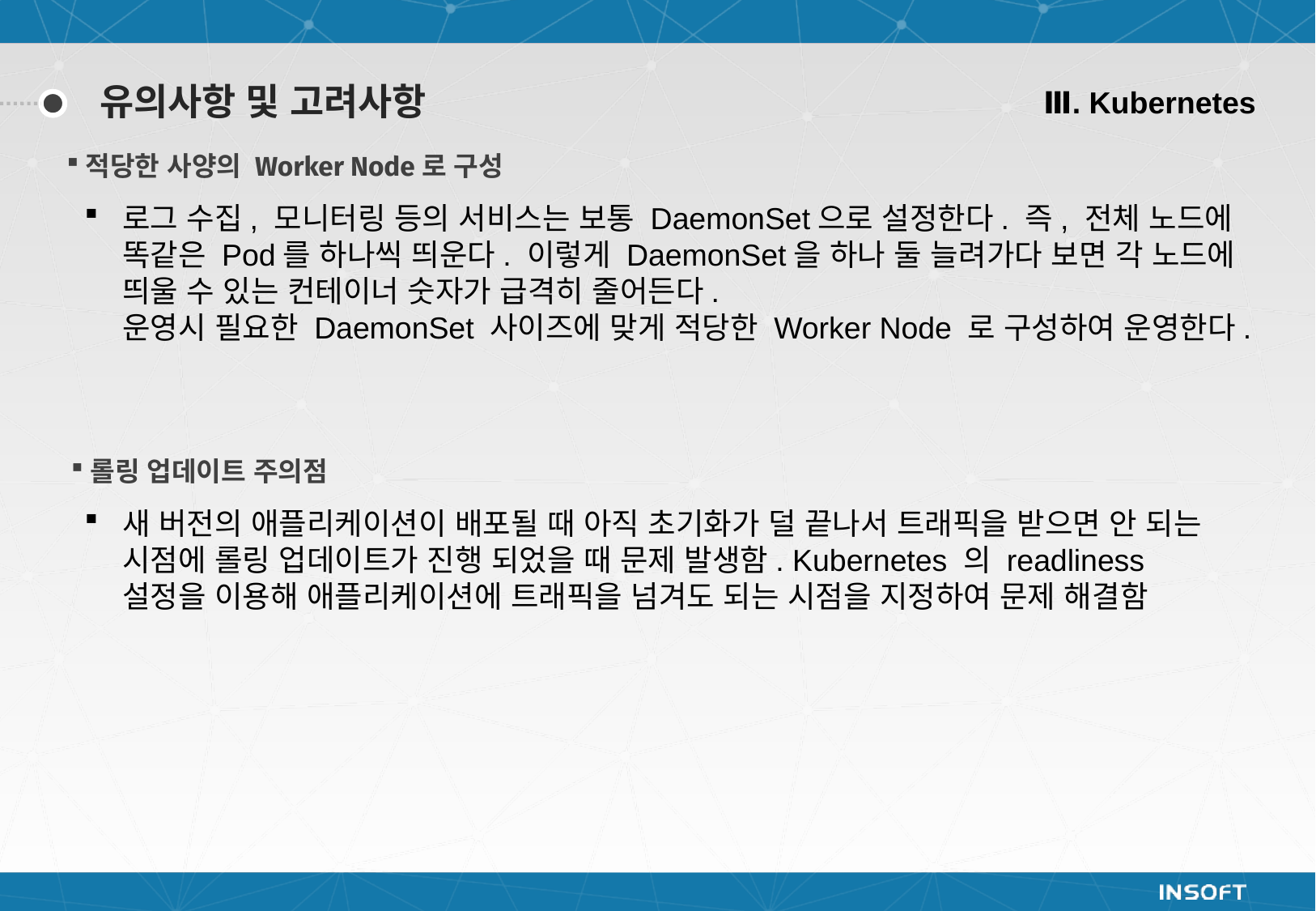

Ⅲ. Kubernetes
유의사항 및 고려사항

적당한 사양의 Worker Node로 구성
로그 수집, 모니터링 등의 서비스는 보통 DaemonSet으로 설정한다. 즉, 전체 노드에 똑같은 Pod를 하나씩 띄운다. 이렇게 DaemonSet을 하나 둘 늘려가다 보면 각 노드에 띄울 수 있는 컨테이너 숫자가 급격히 줄어든다.
운영시 필요한 DaemonSet 사이즈에 맞게 적당한 Worker Node 로 구성하여 운영한다.
롤링 업데이트 주의점
새 버전의 애플리케이션이 배포될 때 아직 초기화가 덜 끝나서 트래픽을 받으면 안 되는 시점에 롤링 업데이트가 진행 되었을 때 문제 발생함. Kubernetes 의 readliness 설정을 이용해 애플리케이션에 트래픽을 넘겨도 되는 시점을 지정하여 문제 해결함